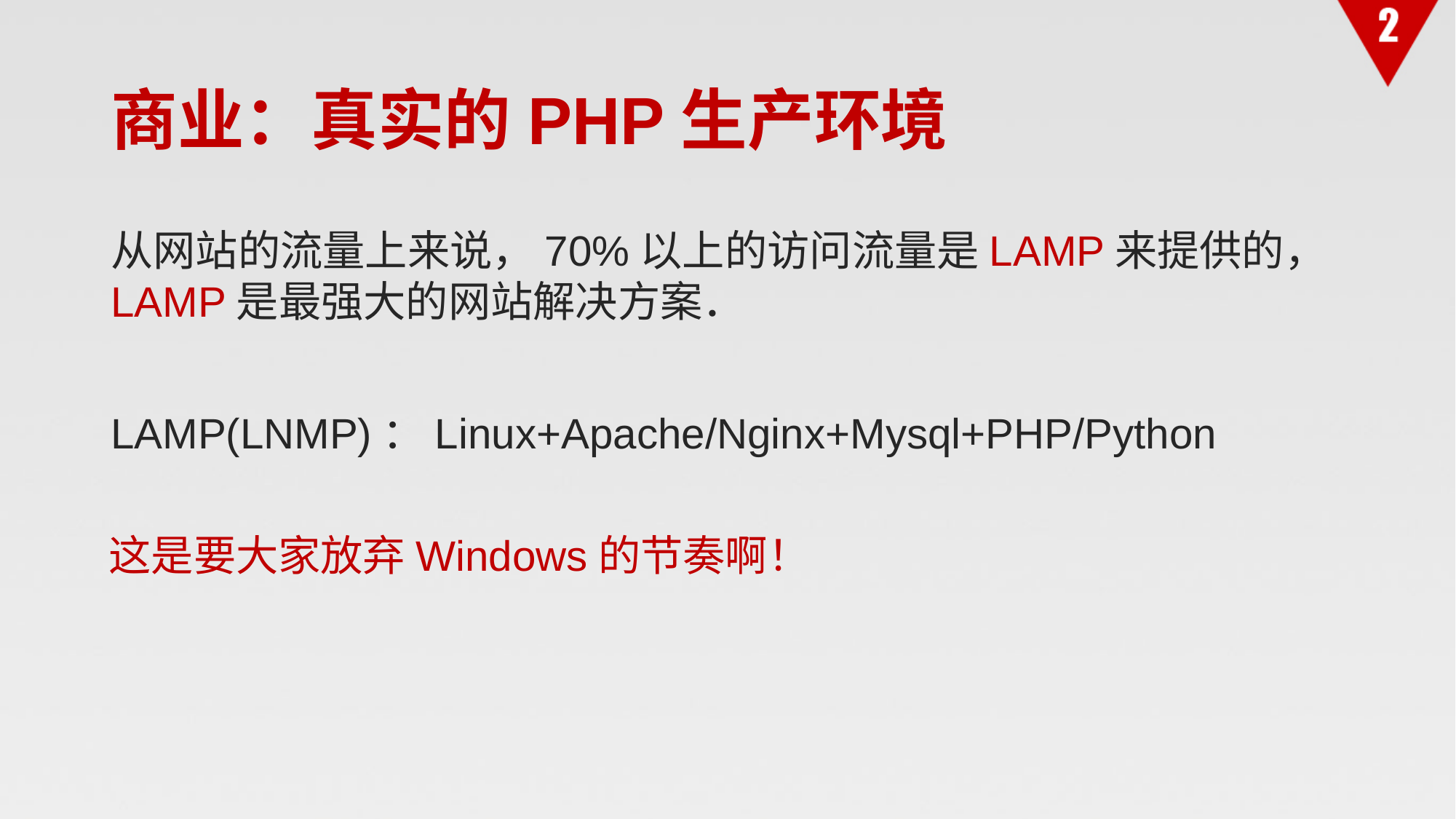

# 商业：真实的PHP生产环境
从网站的流量上来说，70%以上的访问流量是LAMP来提供的，LAMP是最强大的网站解决方案．

LAMP(LNMP)：Linux+Apache/Nginx+Mysql+PHP/Python
这是要大家放弃Windows的节奏啊！